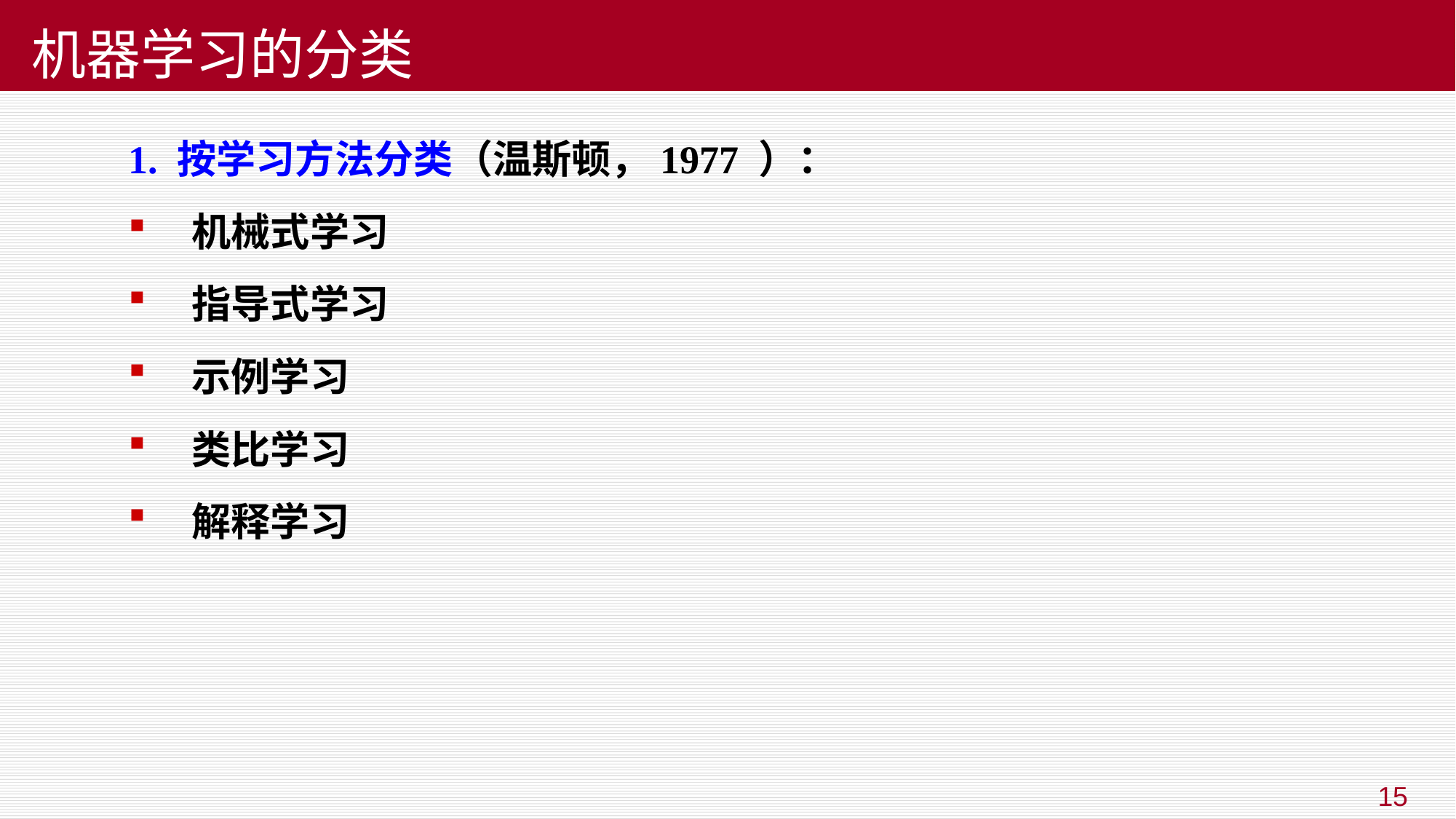

机器学习的分类
1. 按学习方法分类（温斯顿，1977 ）：
机械式学习
指导式学习
示例学习
类比学习
解释学习

15